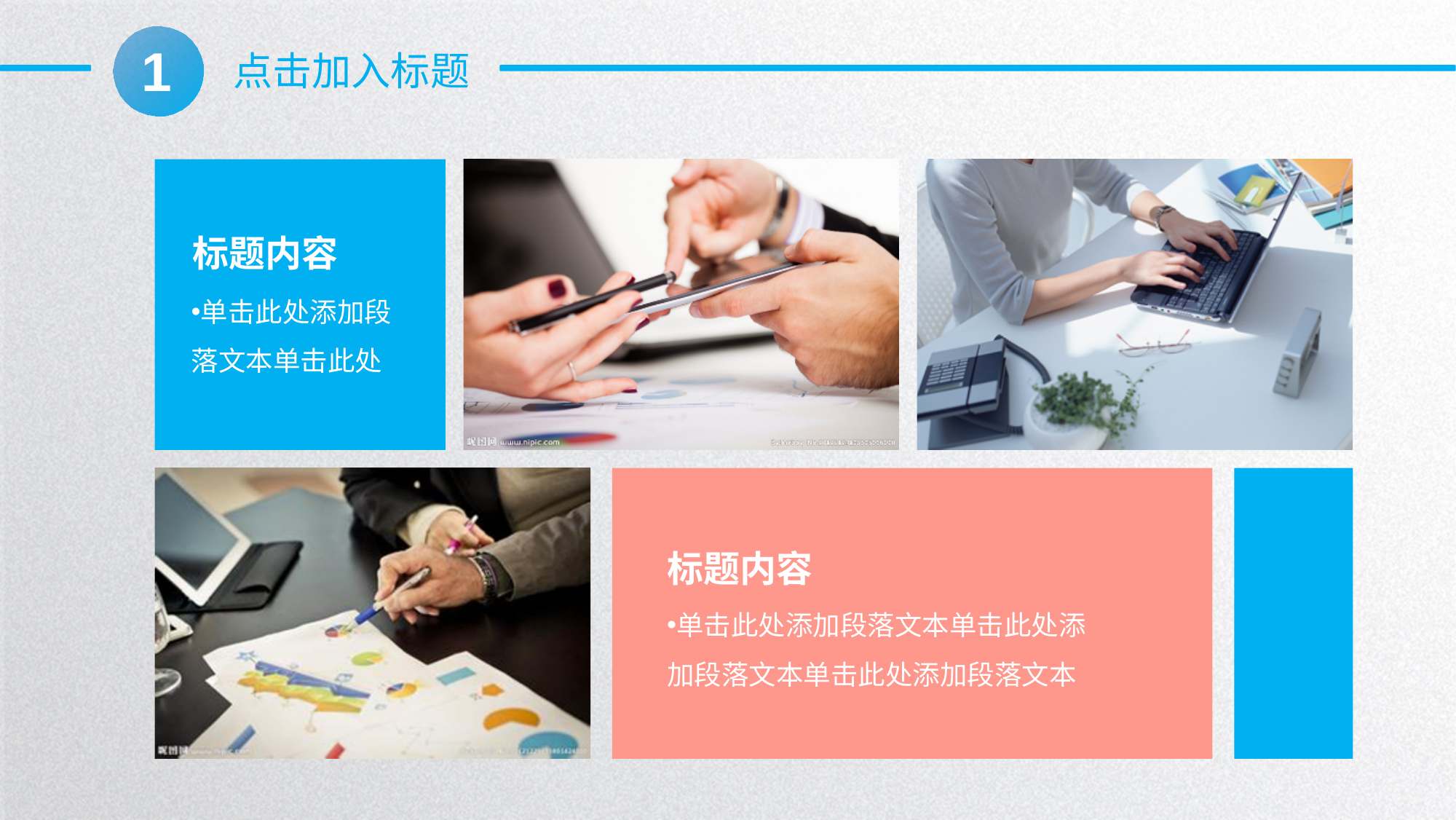

1
点击加入标题

单击此处添加段落文本单击此处

标题内容

标题内容
单击此处添加段落文本单击此处添加段落文本单击此处添加段落文本